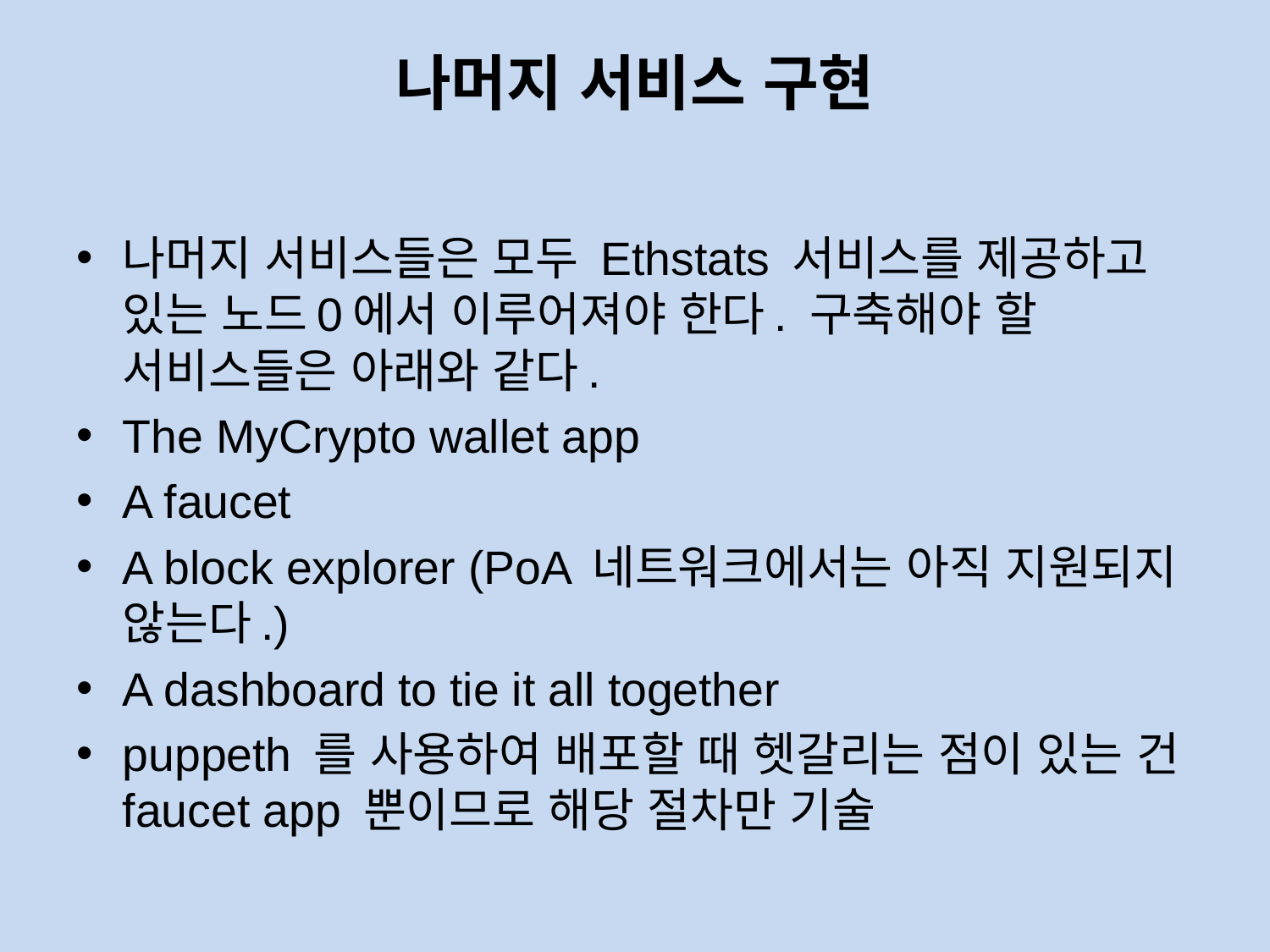

# 나머지 서비스 구현
나머지 서비스들은 모두 Ethstats 서비스를 제공하고 있는 노드0에서 이루어져야 한다. 구축해야 할 서비스들은 아래와 같다.
The MyCrypto wallet app
A faucet
A block explorer (PoA 네트워크에서는 아직 지원되지 않는다.)
A dashboard to tie it all together
puppeth 를 사용하여 배포할 때 헷갈리는 점이 있는 건 faucet app 뿐이므로 해당 절차만 기술